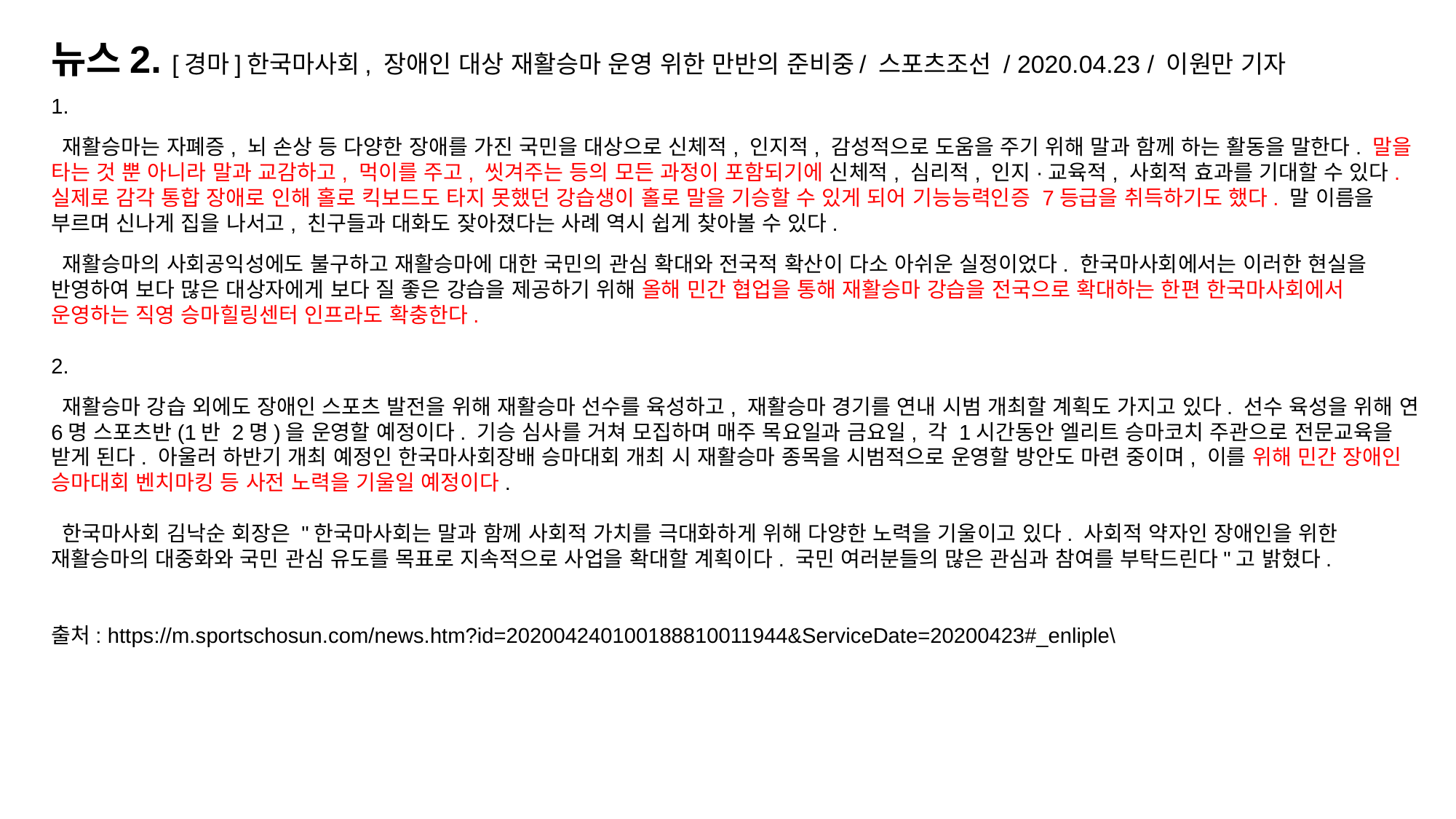

# 뉴스2. [경마]한국마사회, 장애인 대상 재활승마 운영 위한 만반의 준비중/ 스포츠조선 / 2020.04.23 / 이원만 기자
1.
 재활승마는 자폐증, 뇌 손상 등 다양한 장애를 가진 국민을 대상으로 신체적, 인지적, 감성적으로 도움을 주기 위해 말과 함께 하는 활동을 말한다. 말을 타는 것 뿐 아니라 말과 교감하고, 먹이를 주고, 씻겨주는 등의 모든 과정이 포함되기에 신체적, 심리적, 인지·교육적, 사회적 효과를 기대할 수 있다. 실제로 감각 통합 장애로 인해 홀로 킥보드도 타지 못했던 강습생이 홀로 말을 기승할 수 있게 되어 기능능력인증 7등급을 취득하기도 했다. 말 이름을 부르며 신나게 집을 나서고, 친구들과 대화도 잦아졌다는 사례 역시 쉽게 찾아볼 수 있다.
 재활승마의 사회공익성에도 불구하고 재활승마에 대한 국민의 관심 확대와 전국적 확산이 다소 아쉬운 실정이었다. 한국마사회에서는 이러한 현실을 반영하여 보다 많은 대상자에게 보다 질 좋은 강습을 제공하기 위해 올해 민간 협업을 통해 재활승마 강습을 전국으로 확대하는 한편 한국마사회에서 운영하는 직영 승마힐링센터 인프라도 확충한다.
2.
 재활승마 강습 외에도 장애인 스포츠 발전을 위해 재활승마 선수를 육성하고, 재활승마 경기를 연내 시범 개최할 계획도 가지고 있다. 선수 육성을 위해 연 6명 스포츠반(1반 2명)을 운영할 예정이다. 기승 심사를 거쳐 모집하며 매주 목요일과 금요일, 각 1시간동안 엘리트 승마코치 주관으로 전문교육을 받게 된다. 아울러 하반기 개최 예정인 한국마사회장배 승마대회 개최 시 재활승마 종목을 시범적으로 운영할 방안도 마련 중이며, 이를 위해 민간 장애인 승마대회 벤치마킹 등 사전 노력을 기울일 예정이다.
 한국마사회 김낙순 회장은 "한국마사회는 말과 함께 사회적 가치를 극대화하게 위해 다양한 노력을 기울이고 있다. 사회적 약자인 장애인을 위한 재활승마의 대중화와 국민 관심 유도를 목표로 지속적으로 사업을 확대할 계획이다. 국민 여러분들의 많은 관심과 참여를 부탁드린다"고 밝혔다.
출처: https://m.sportschosun.com/news.htm?id=202004240100188810011944&ServiceDate=20200423#_enliple\